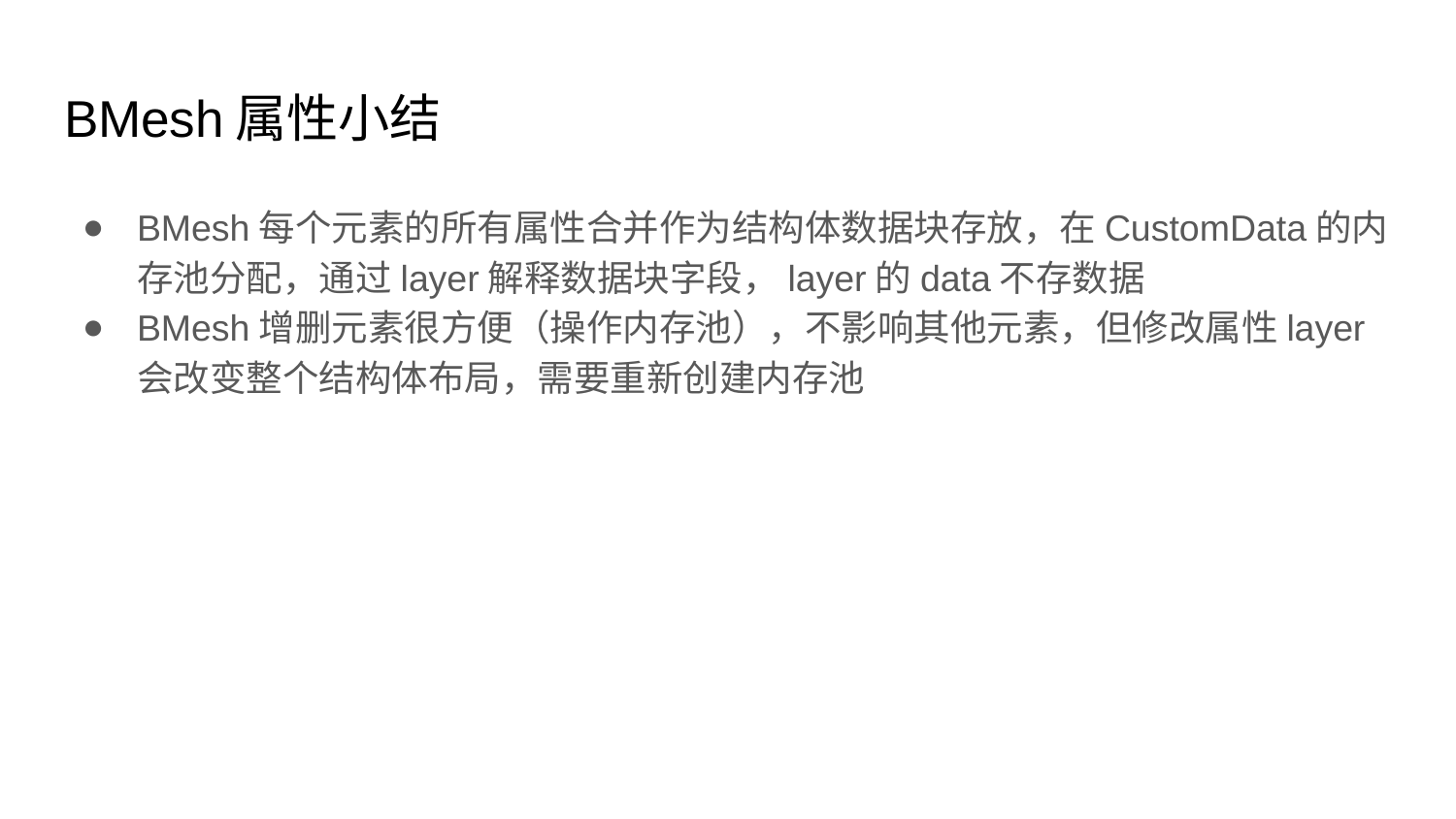

# BMesh属性小结
BMesh每个元素的所有属性合并作为结构体数据块存放，在CustomData的内存池分配，通过layer解释数据块字段，layer的data不存数据
BMesh增删元素很方便（操作内存池），不影响其他元素，但修改属性layer会改变整个结构体布局，需要重新创建内存池